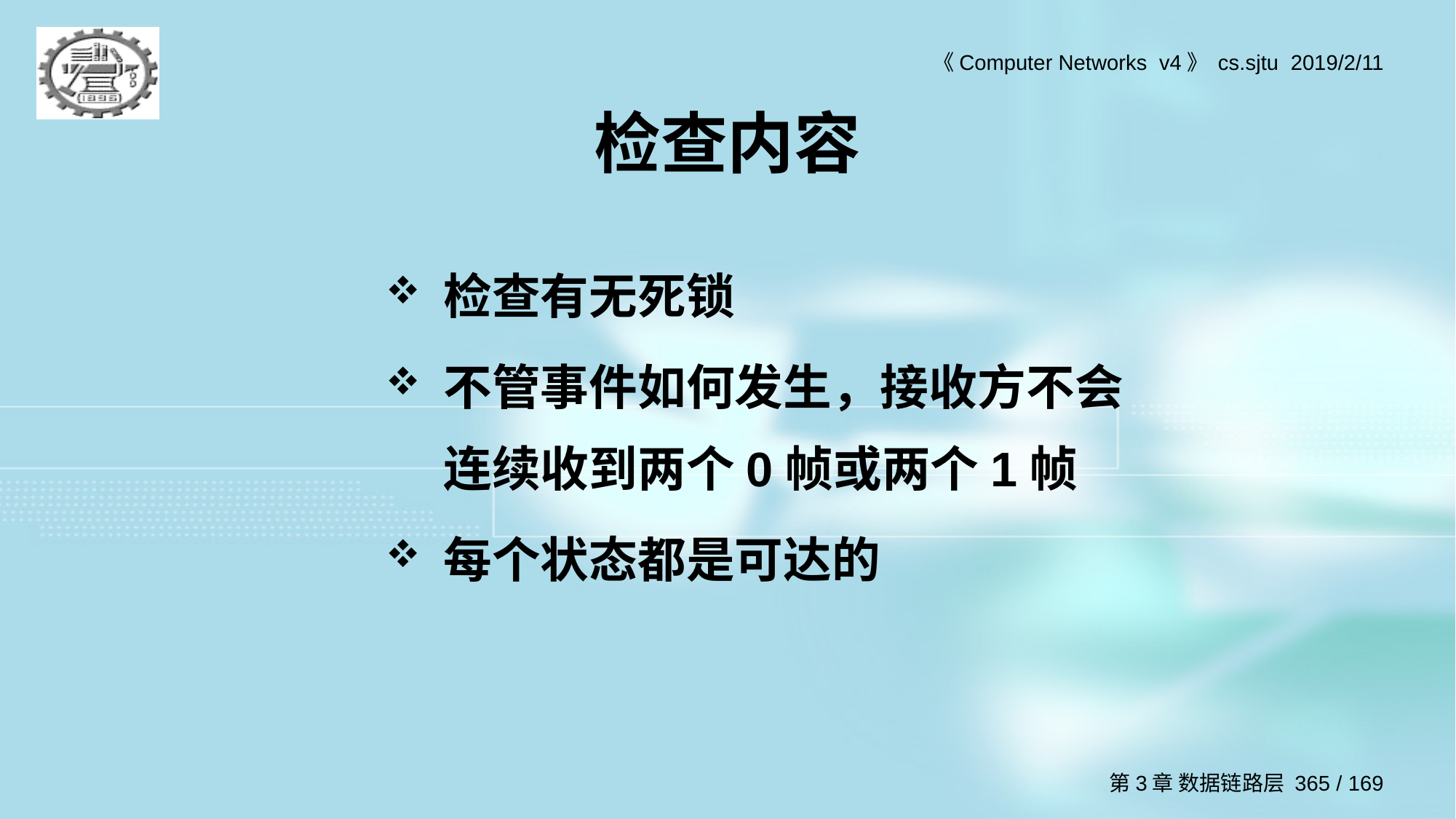

# 检查内容
检查有无死锁
不管事件如何发生，接收方不会连续收到两个0帧或两个1帧
每个状态都是可达的